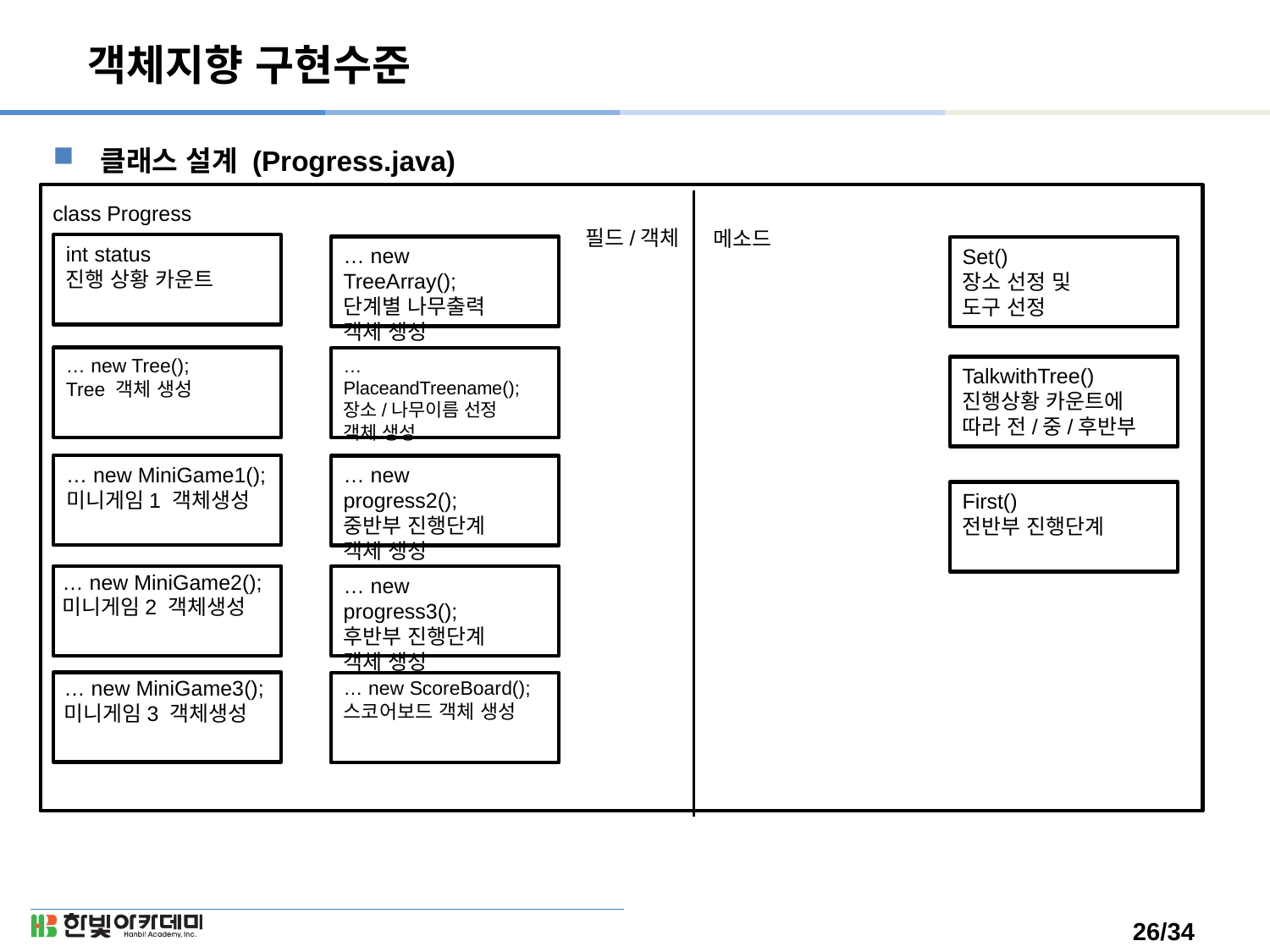

# 객체지향 구현수준
클래스 설계 (Progress.java)

class Progress
필드/객체
메소드

int status
진행 상황 카운트

… new TreeArray();
단계별 나무출력 객체 생성

Set()
장소 선정 및
도구 선정

… new Tree();
Tree 객체 생성

… PlaceandTreename();
장소/나무이름 선정
객체 생성

TalkwithTree()
진행상황 카운트에 따라 전/중/후반부

… new MiniGame1();
미니게임1 객체생성

… new progress2();
중반부 진행단계 객체 생성

First()
전반부 진행단계

… new progress3();
후반부 진행단계 객체 생성
… new ScoreBoard();
스코어보드 객체 생성

… new MiniGame2();
미니게임2 객체생성
… new MiniGame3();
미니게임3 객체생성